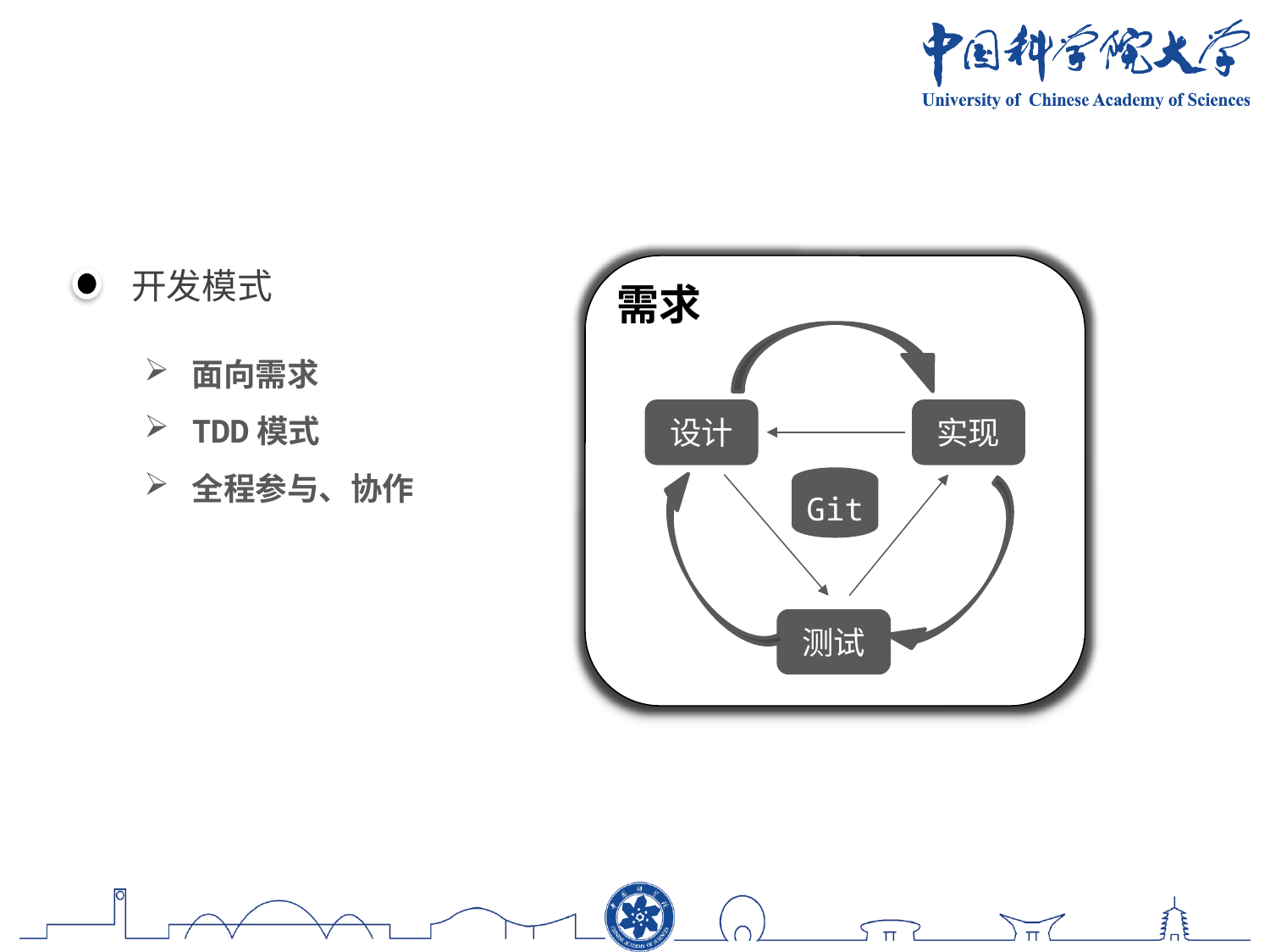

需求

设计
实现

Git

测试
开发模式

面向需求
TDD模式
全程参与、协作